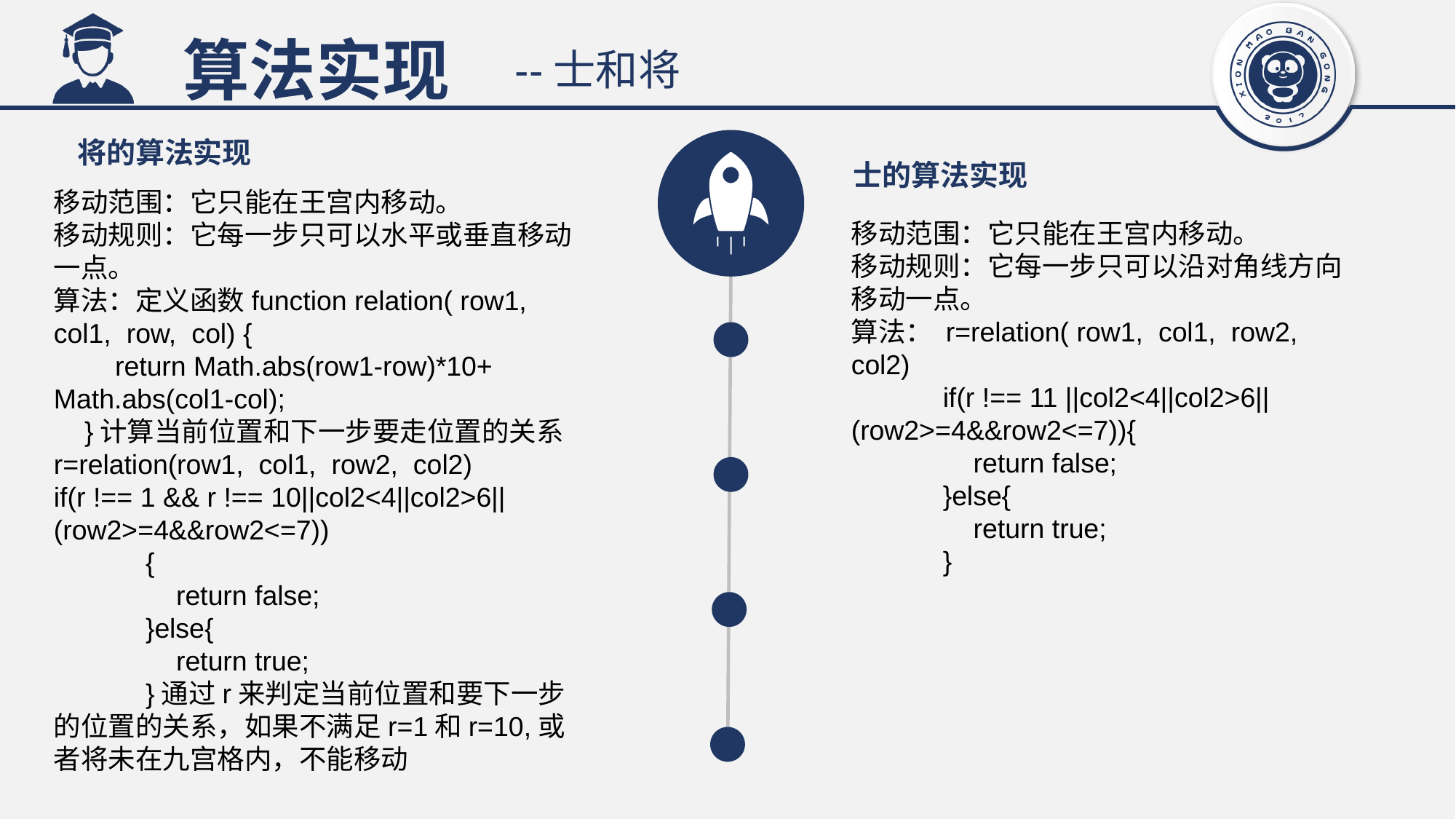

算法实现
--士和将
将的算法实现

士的算法实现
移动范围：它只能在王宫内移动。
移动规则：它每一步只可以水平或垂直移动一点。
算法：定义函数function relation( row1,  col1,  row,  col) {
        return Math.abs(row1-row)*10+ Math.abs(col1-col);
    }计算当前位置和下一步要走位置的关系
r=relation(row1,  col1,  row2,  col2)
if(r !== 1 && r !== 10||col2<4||col2>6||(row2>=4&&row2<=7))
            {
                return false;
            }else{
                return true;
            }通过r来判定当前位置和要下一步的位置的关系，如果不满足r=1和r=10,或者将未在九宫格内，不能移动
移动范围：它只能在王宫内移动。
移动规则：它每一步只可以沿对角线方向移动一点。
算法： r=relation( row1,  col1,  row2,  col2)
            if(r !== 11 ||col2<4||col2>6||(row2>=4&&row2<=7)){
                return false;
            }else{
                return true;
            }